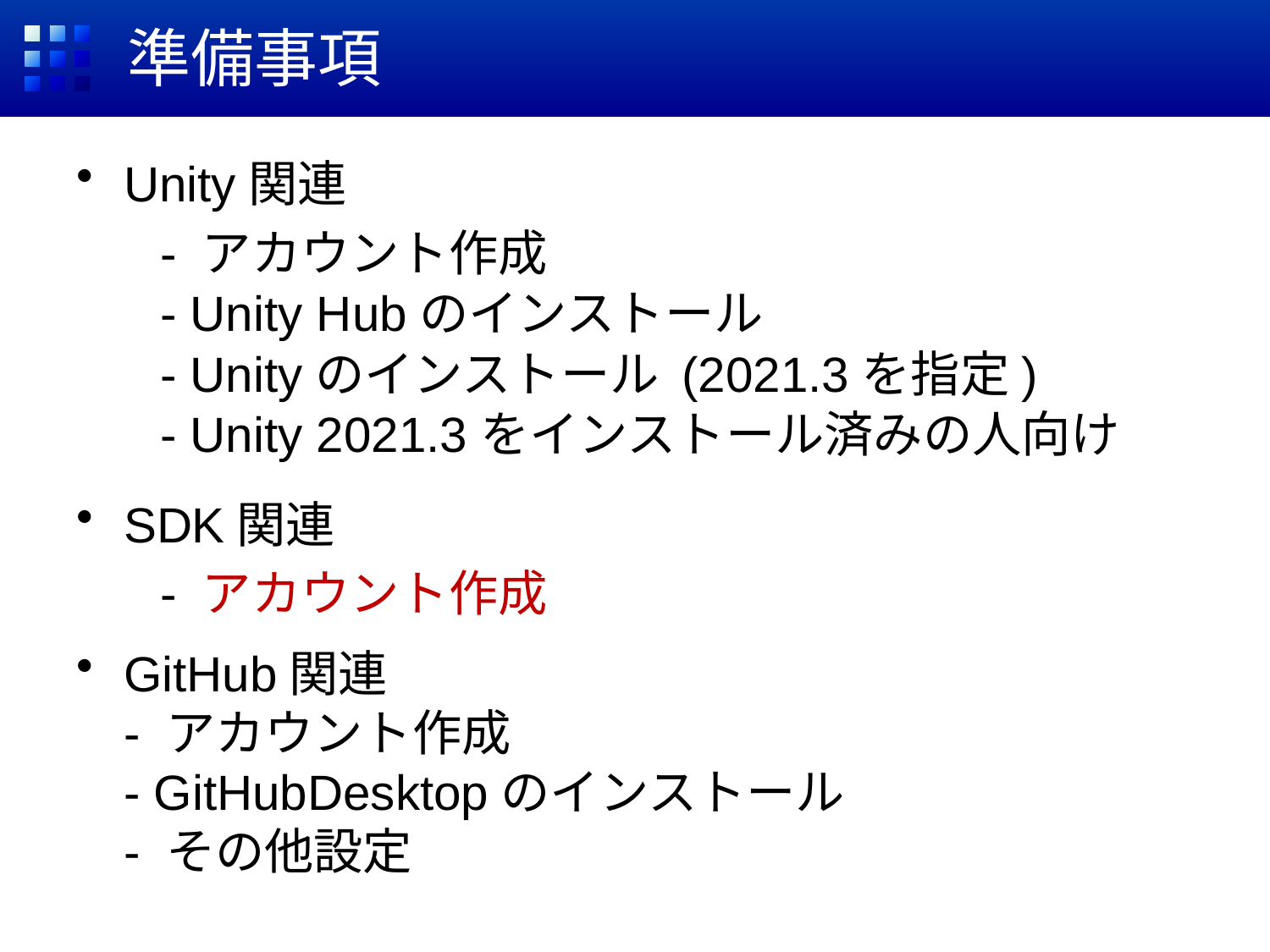

# 準備事項
Unity関連
 　- アカウント作成
 　- Unity Hubのインストール
 　- Unityのインストール (2021.3を指定)
 　- Unity 2021.3をインストール済みの人向け
SDK関連
 　- アカウント作成
GitHub関連
- アカウント作成
- GitHubDesktopのインストール
- その他設定